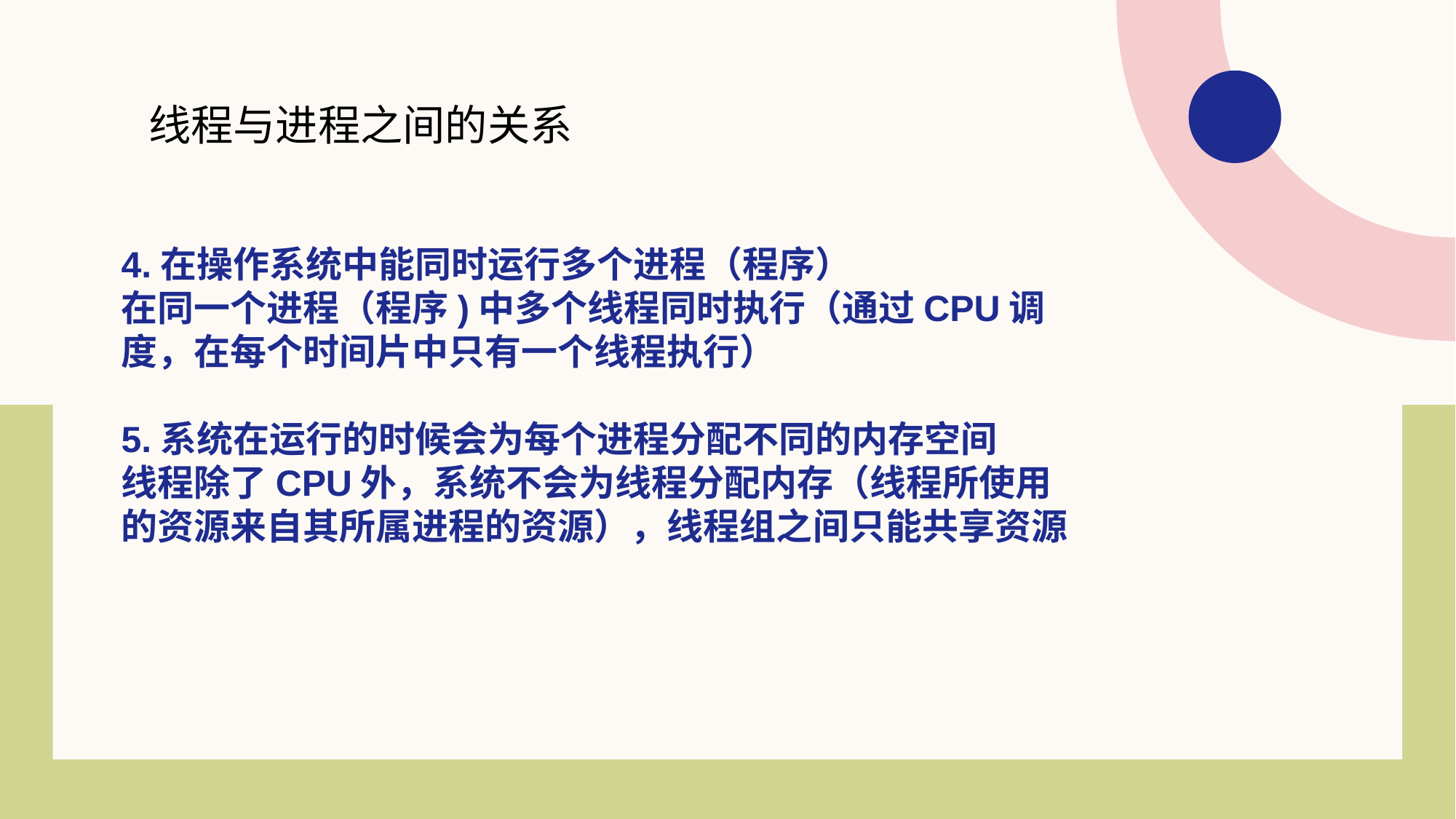

线程与进程之间的关系
# 4.在操作系统中能同时运行多个进程（程序） 在同一个进程（程序)中多个线程同时执行（通过CPU调度，在每个时间片中只有一个线程执行） 5.系统在运行的时候会为每个进程分配不同的内存空间 线程除了CPU外，系统不会为线程分配内存（线程所使用的资源来自其所属进程的资源），线程组之间只能共享资源